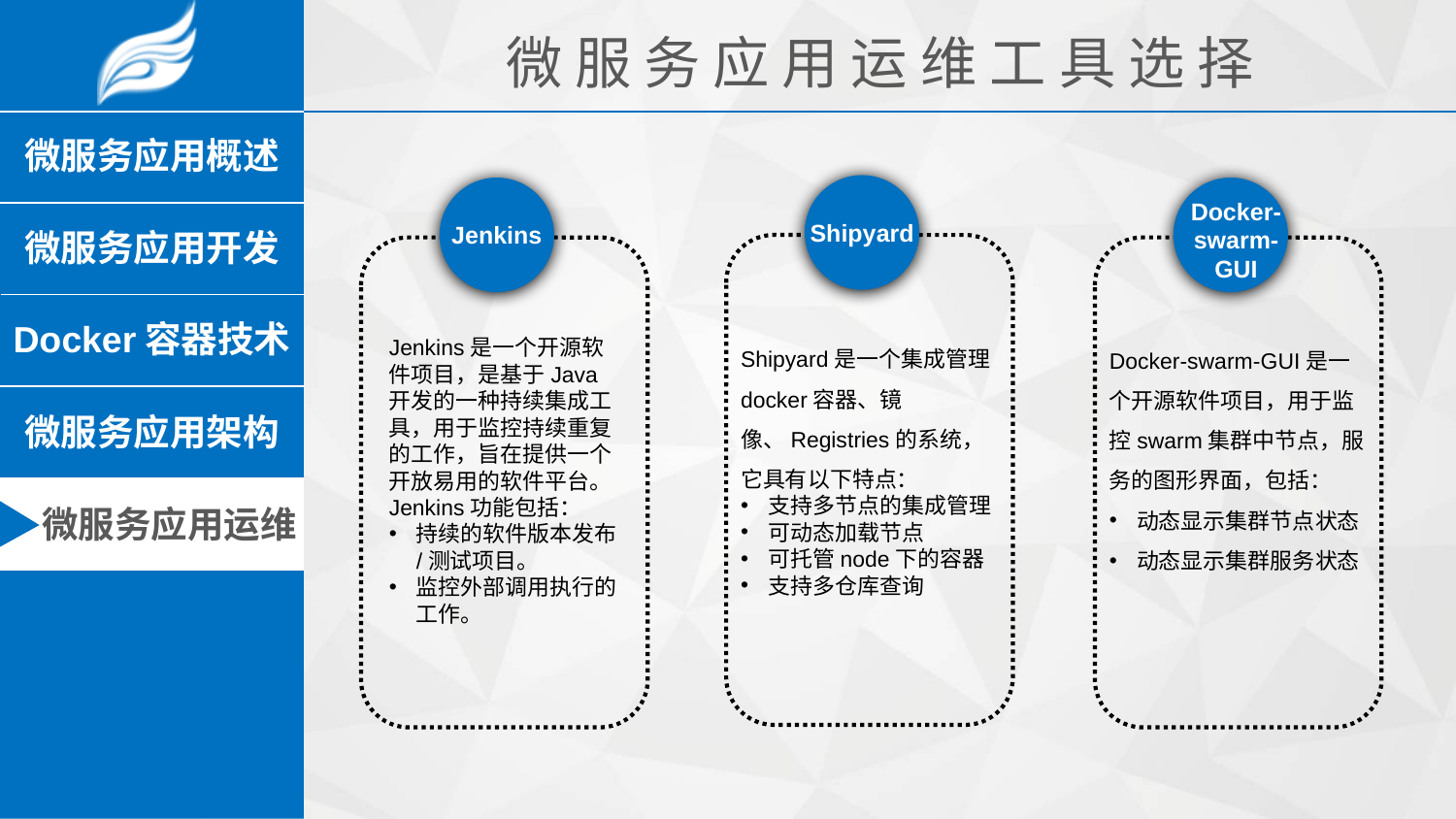

微 服 务 应 用 运 维 工 具 选 择

Docker-swarm-GUI
Shipyard
Jenkins

Shipyard是一个集成管理docker容器、镜像、Registries的系统，它具有以下特点：
支持多节点的集成管理
可动态加载节点
可托管node下的容器
支持多仓库查询

Jenkins是一个开源软件项目，是基于Java开发的一种持续集成工具，用于监控持续重复的工作，旨在提供一个开放易用的软件平台。Jenkins功能包括：
持续的软件版本发布/测试项目。
监控外部调用执行的工作。

Docker-swarm-GUI是一个开源软件项目，用于监控swarm集群中节点，服务的图形界面，包括：
动态显示集群节点状态
动态显示集群服务状态